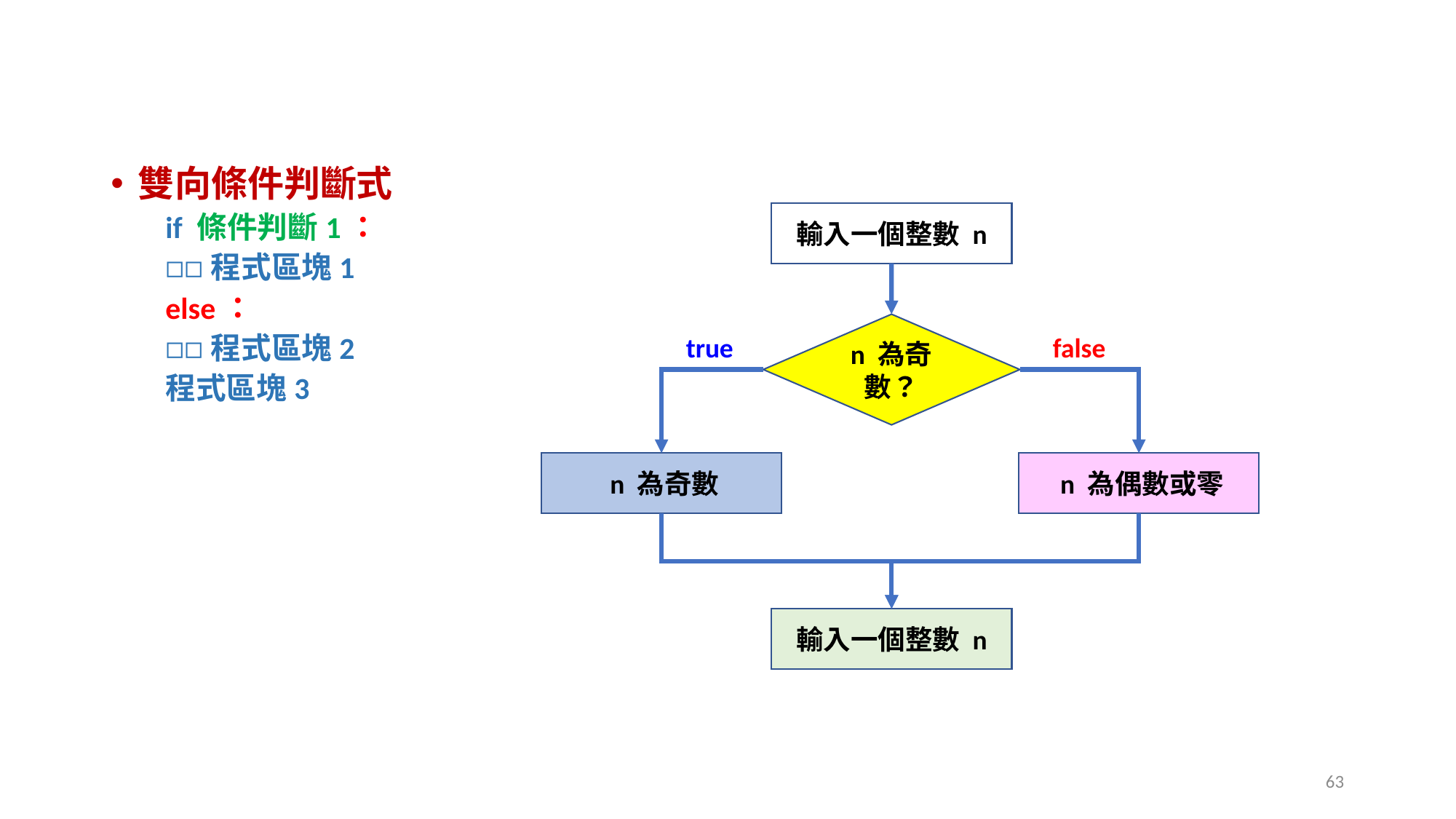

#
雙向條件判斷式
if 條件判斷1：
◻︎◻︎程式區塊1
else：
◻︎◻︎程式區塊2
程式區塊3
輸入一個整數 n
n 為奇數？
true
false
 n 為偶數或零
 n 為奇數
輸入一個整數 n
63